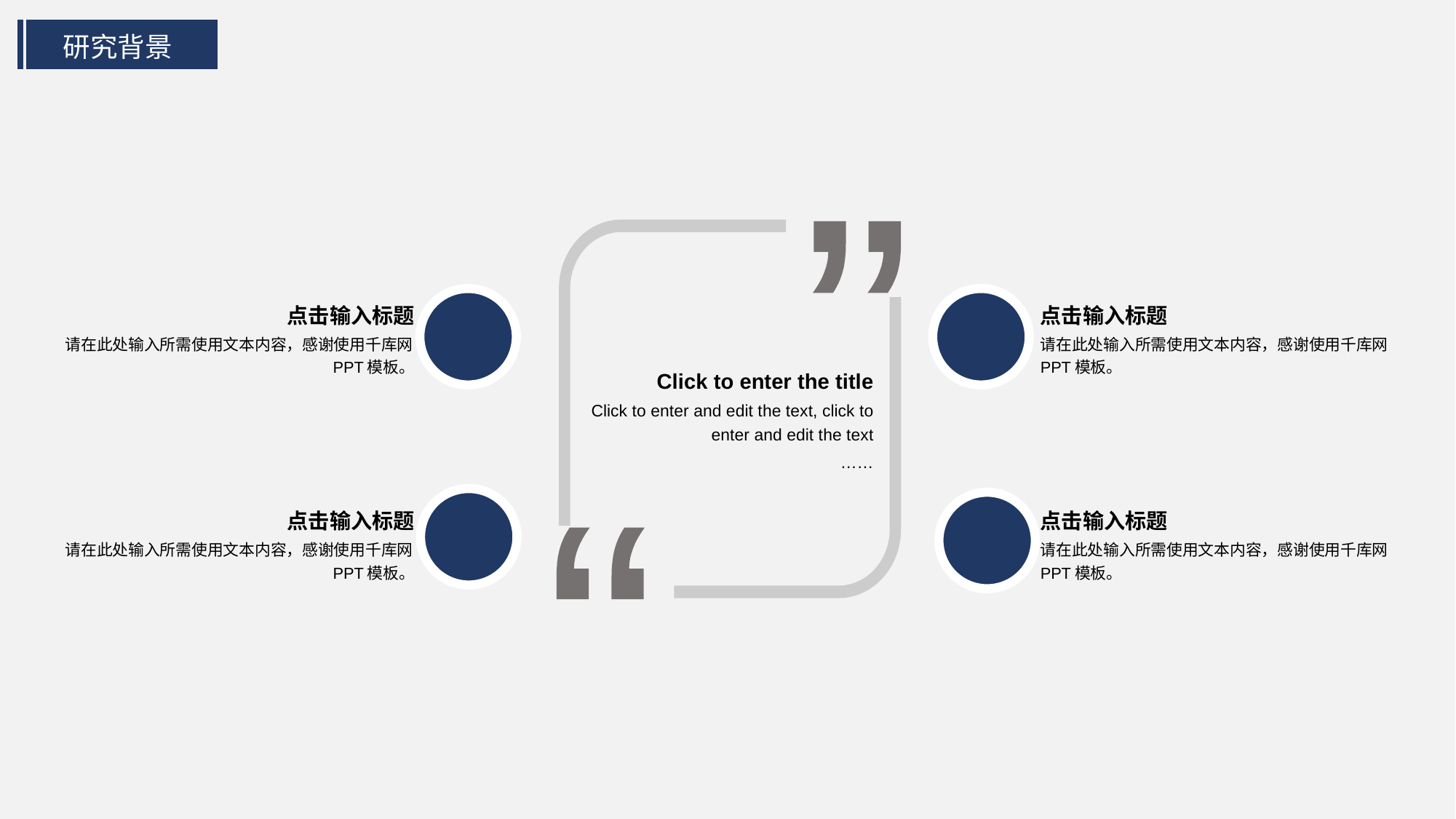

研究背景

“

“

点击输入标题
请在此处输入所需使用文本内容，感谢使用千库网PPT模板。
点击输入标题
请在此处输入所需使用文本内容，感谢使用千库网PPT模板。
Click to enter the title
Click to enter and edit the text, click to enter and edit the text
……
点击输入标题
请在此处输入所需使用文本内容，感谢使用千库网PPT模板。
点击输入标题
请在此处输入所需使用文本内容，感谢使用千库网PPT模板。